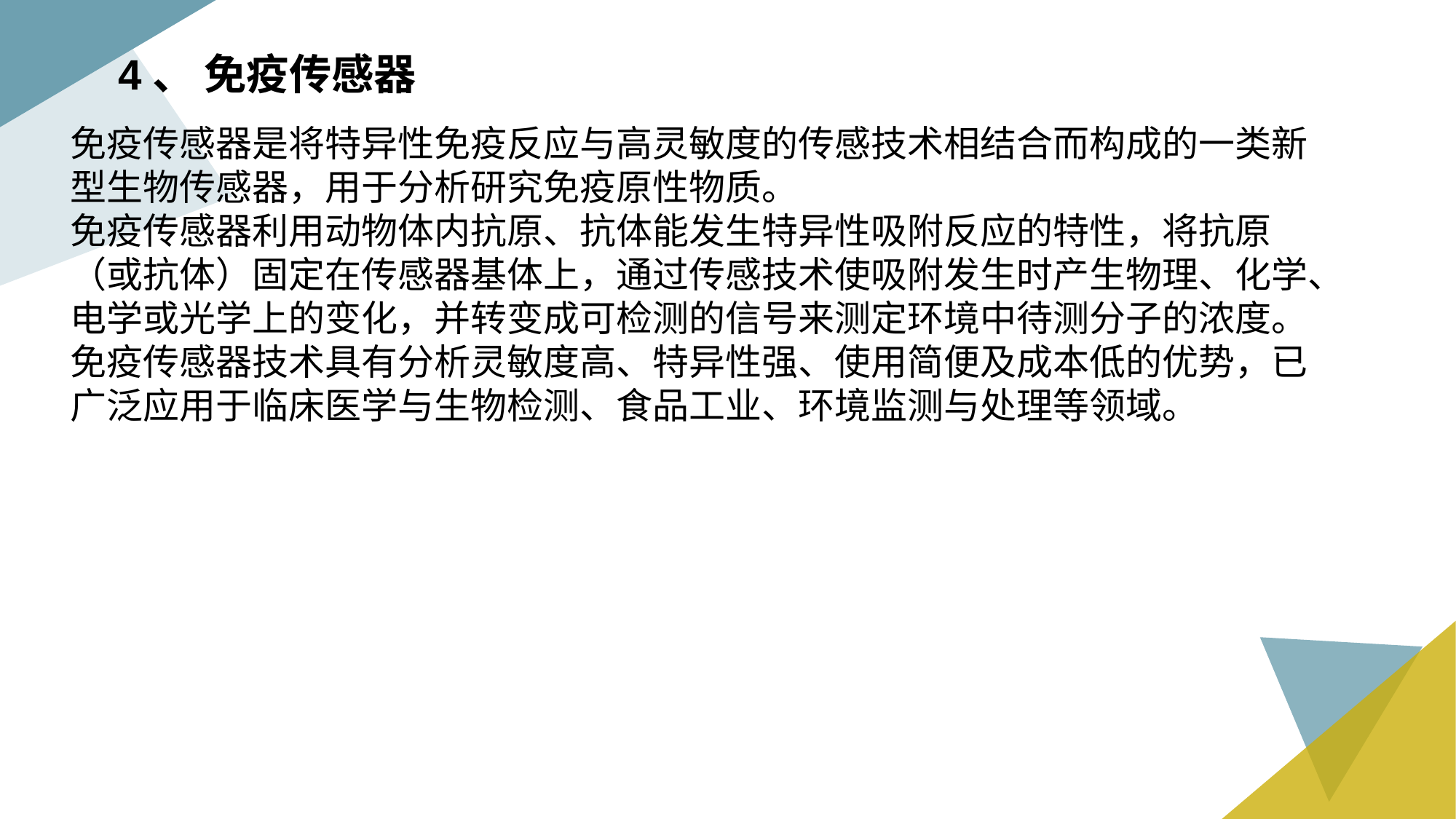

# 4、 免疫传感器
免疫传感器是将特异性免疫反应与高灵敏度的传感技术相结合而构成的一类新型生物传感器，用于分析研究免疫原性物质。
免疫传感器利用动物体内抗原、抗体能发生特异性吸附反应的特性，将抗原（或抗体）固定在传感器基体上，通过传感技术使吸附发生时产生物理、化学、电学或光学上的变化，并转变成可检测的信号来测定环境中待测分子的浓度。
免疫传感器技术具有分析灵敏度高、特异性强、使用简便及成本低的优势，已广泛应用于临床医学与生物检测、食品工业、环境监测与处理等领域。